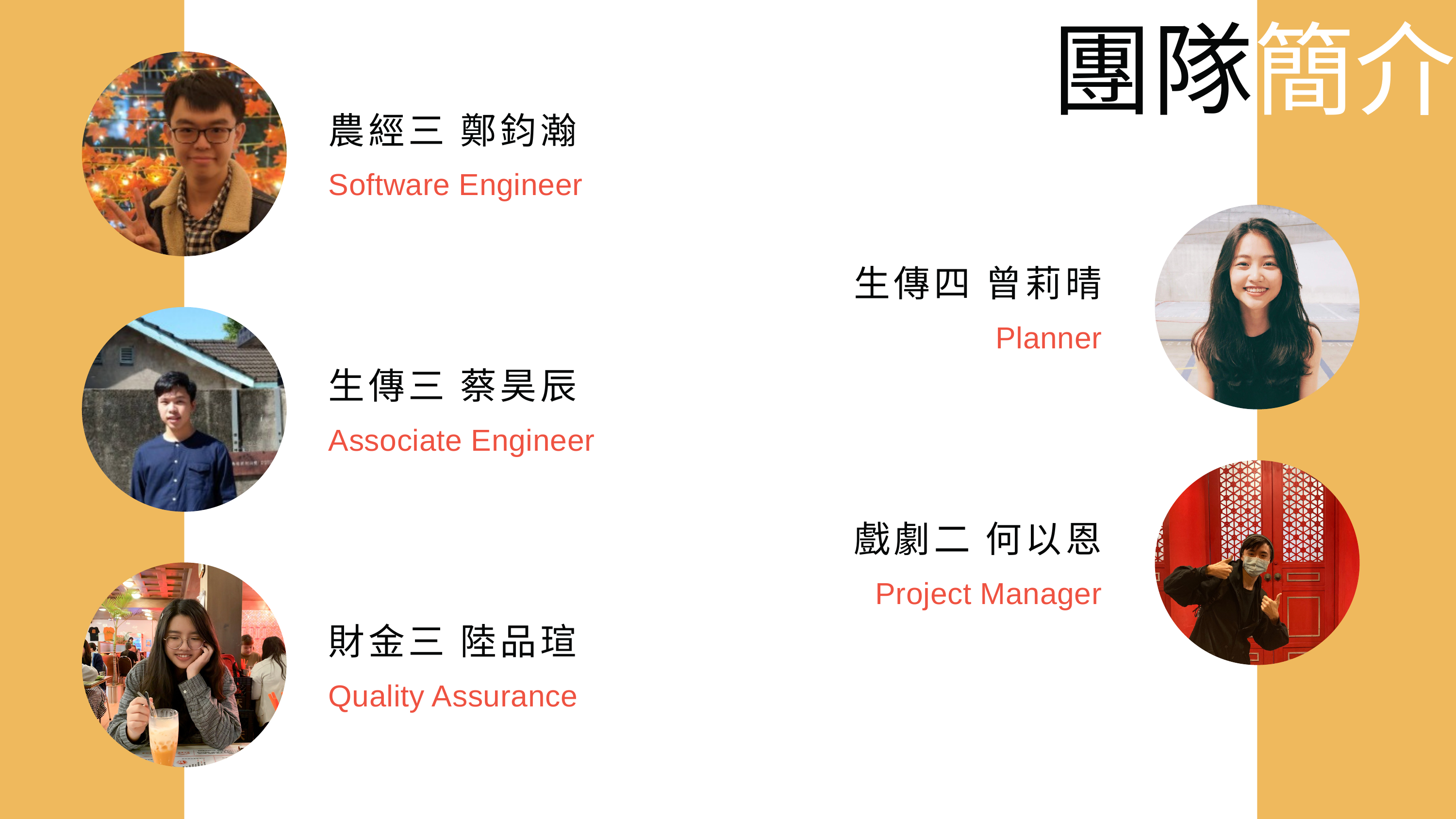

團隊簡介

農經三 鄭鈞瀚
Software Engineer

生傳四 曾莉晴
Planner

生傳三 蔡昊辰
Associate Engineer

 戲劇二 何以恩
Project Manager

財金三 陸品瑄
Quality Assurance